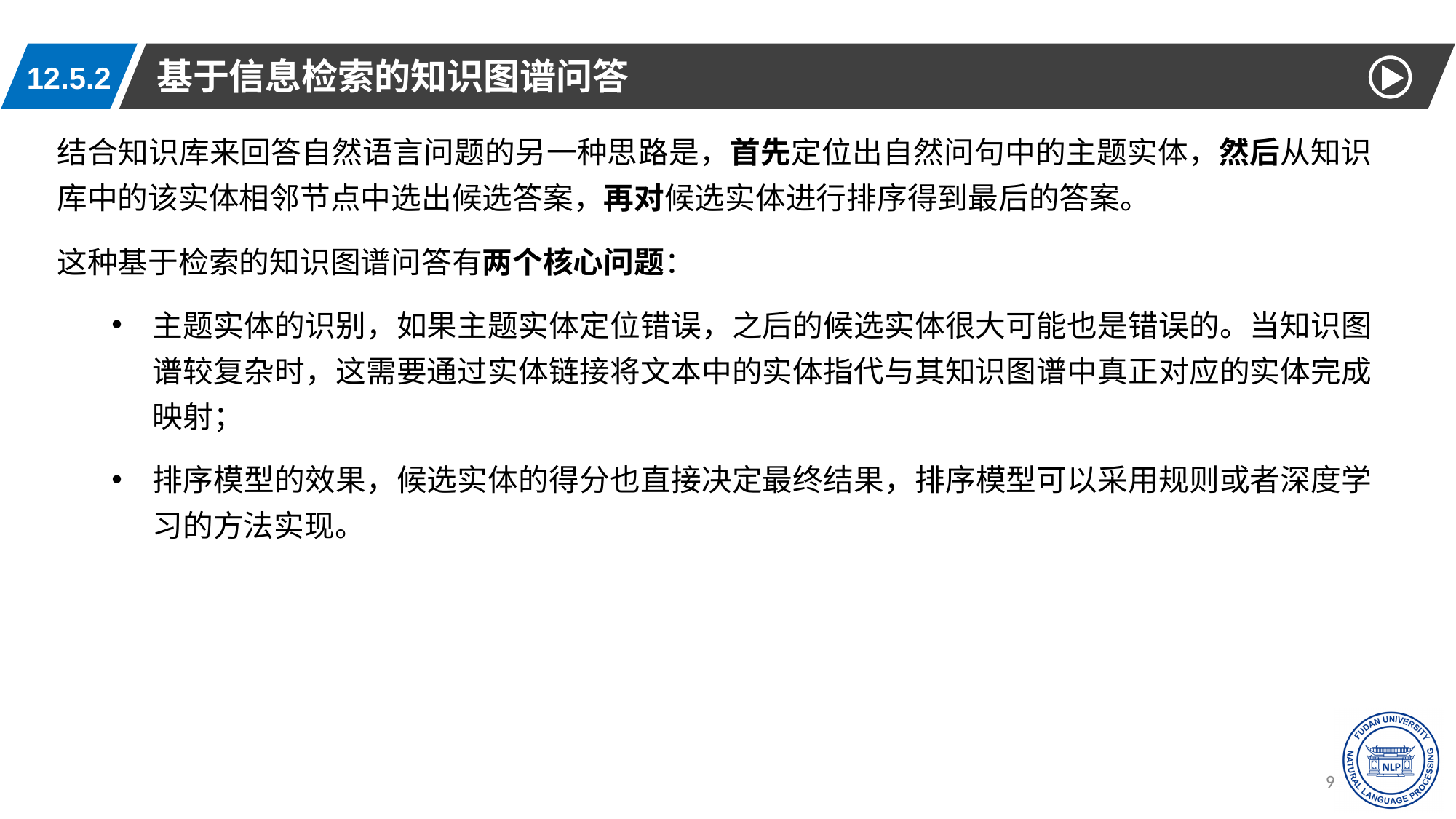

基于信息检索的知识图谱问答
12.5.2

结合知识库来回答自然语言问题的另一种思路是，首先定位出自然问句中的主题实体，然后从知识库中的该实体相邻节点中选出候选答案，再对候选实体进行排序得到最后的答案。
这种基于检索的知识图谱问答有两个核心问题：
主题实体的识别，如果主题实体定位错误，之后的候选实体很大可能也是错误的。当知识图谱较复杂时，这需要通过实体链接将文本中的实体指代与其知识图谱中真正对应的实体完成映射；
排序模型的效果，候选实体的得分也直接决定最终结果，排序模型可以采用规则或者深度学习的方法实现。
95